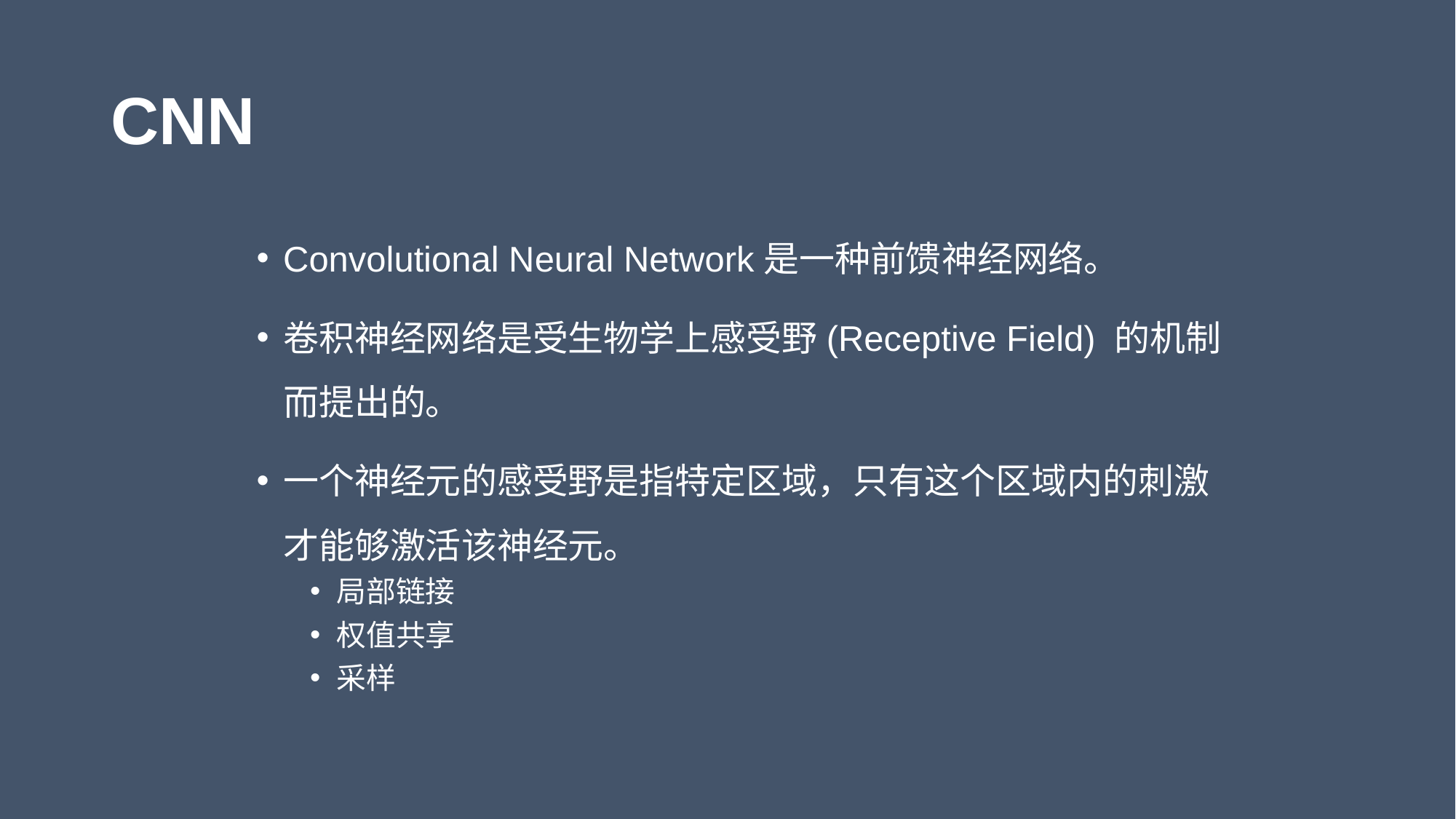

# CNN
Convolutional Neural Network是一种前馈神经网络。
卷积神经网络是受生物学上感受野(Receptive Field) 的机制而提出的。
一个神经元的感受野是指特定区域，只有这个区域内的刺激才能够激活该神经元。
局部链接
权值共享
采样